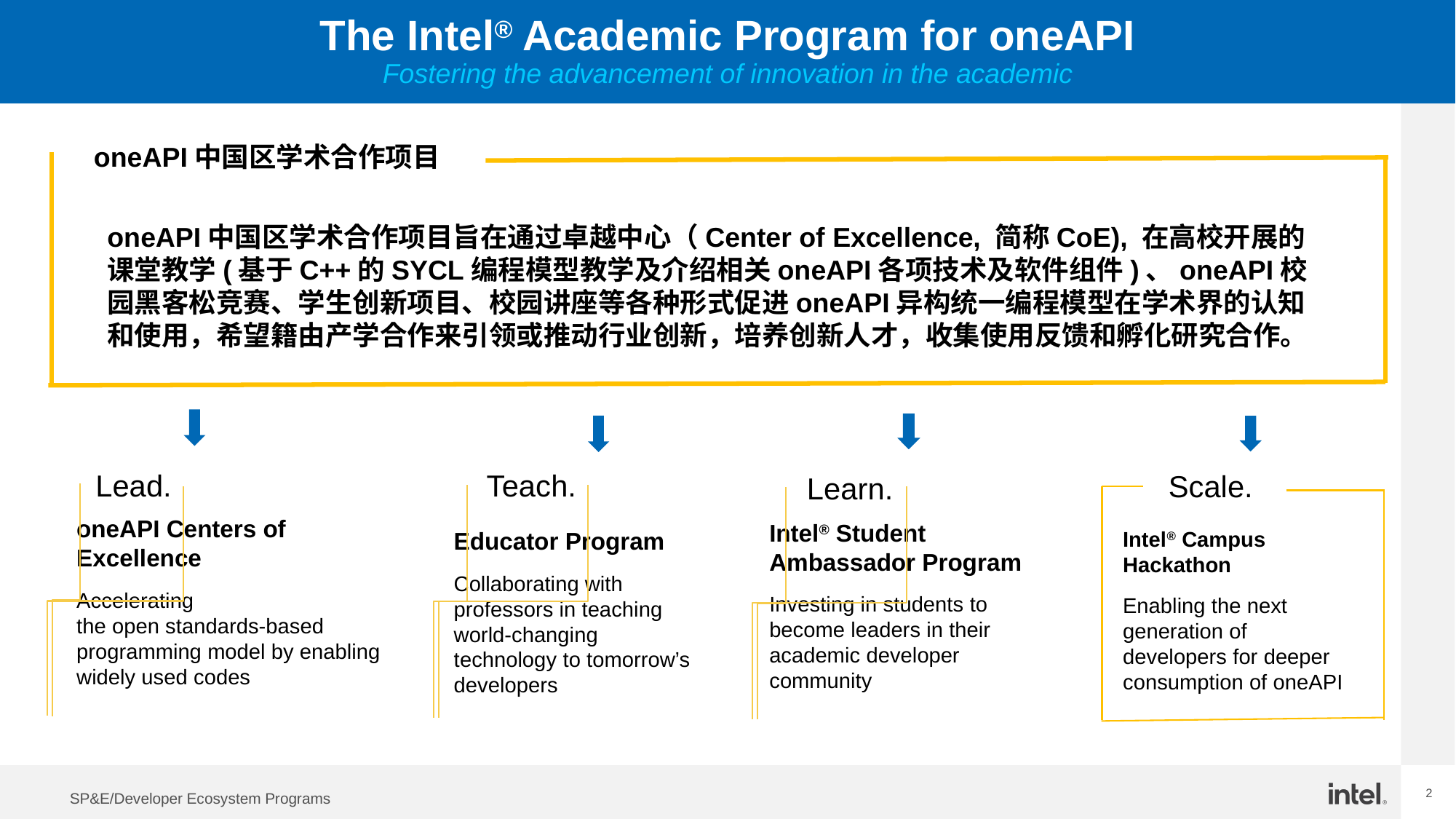

# The Intel® Academic Program for oneAPI Fostering the advancement of innovation in the academic
oneAPI中国区学术合作项目
oneAPI中国区学术合作项目旨在通过卓越中心（Center of Excellence, 简称CoE), 在高校开展的课堂教学(基于C++的SYCL编程模型教学及介绍相关oneAPI各项技术及软件组件)、oneAPI校园黑客松竞赛、学生创新项目、校园讲座等各种形式促进oneAPI异构统一编程模型在学术界的认知和使用，希望籍由产学合作来引领或推动行业创新，培养创新人才，收集使用反馈和孵化研究合作。

Teach.
Scale.
Learn.
oneAPI Centers of Excellence
Accelerating
the open standards-based programming model by enabling widely used codes
Intel® Student Ambassador Program
Investing in students to become leaders in their academic developer community
Educator Program
Collaborating with professors in teaching world-changing technology to tomorrow’s developers
Intel® Campus Hackathon
Enabling the next generation of developers for deeper consumption of oneAPI
Lead.